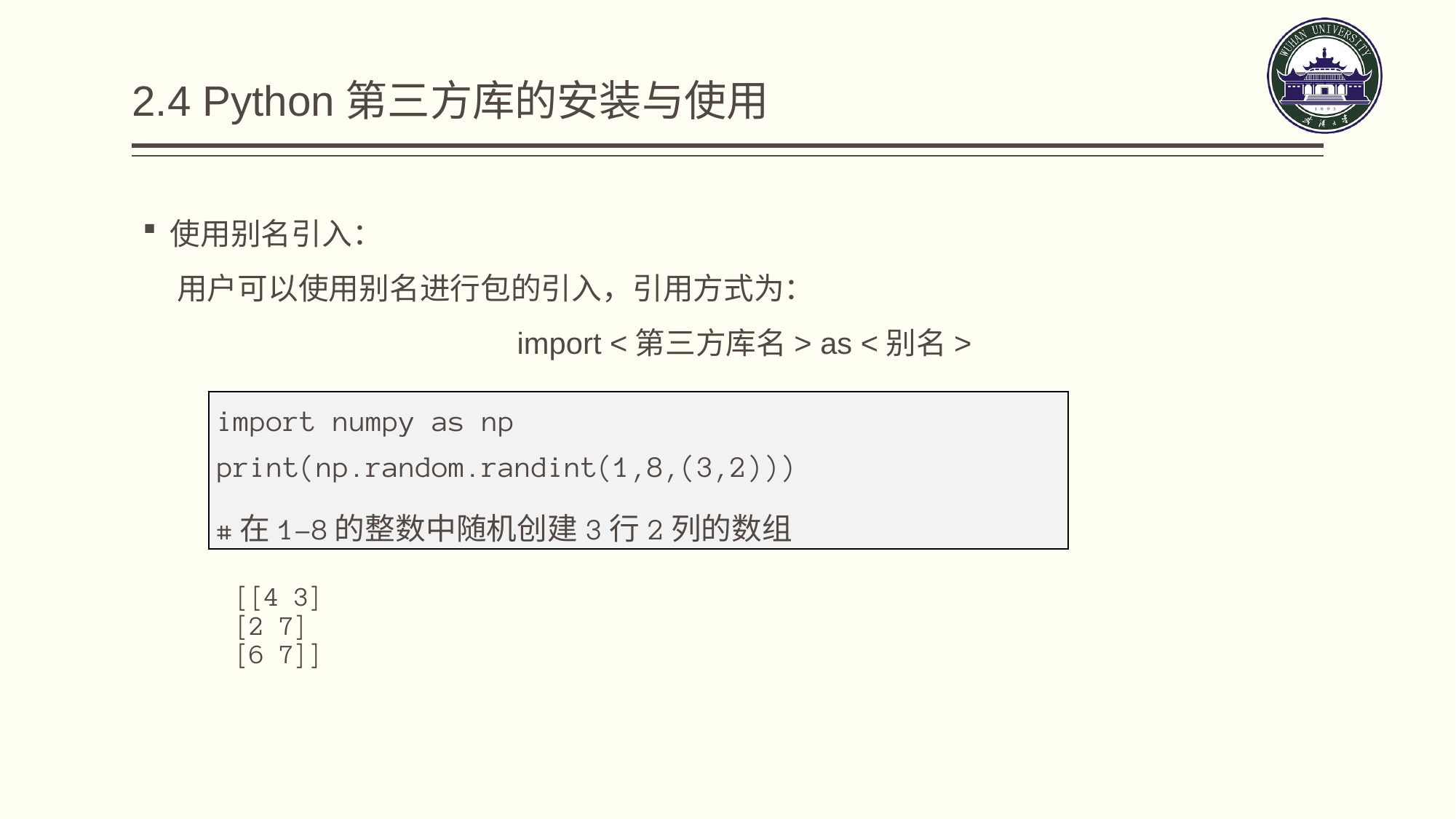

# 2.4 Python第三方库的安装与使用
使用别名引入：
    用户可以使用别名进行包的引入，引用方式为：
    import <第三方库名> as <别名>

| import numpy as np print(np.random.randint(1,8,(3,2))) #在1-8的整数中随机创建3行2列的数组 |
| --- |
 [[4 3]
 [2 7]
 [6 7]]